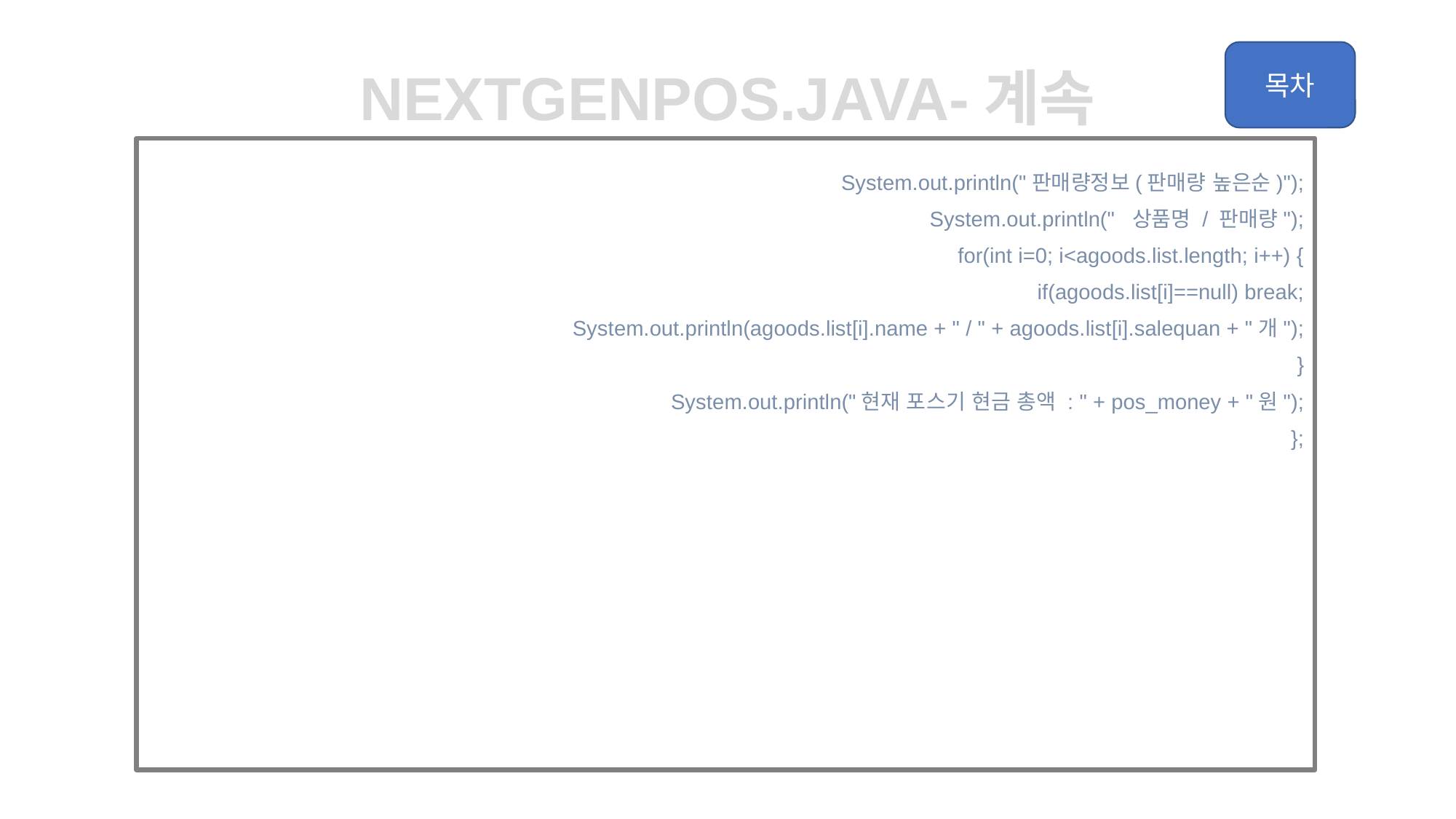

Nextgenpos.java-계속

		System.out.println("판매량정보(판매량 높은순)");
		System.out.println("  상품명 / 판매량");
		for(int i=0; i<agoods.list.length; i++) {
			if(agoods.list[i]==null) break;
			System.out.println(agoods.list[i].name + " / " + agoods.list[i].salequan + "개");
		}
		System.out.println("현재 포스기 현금 총액 : " + pos_money + "원");
	};